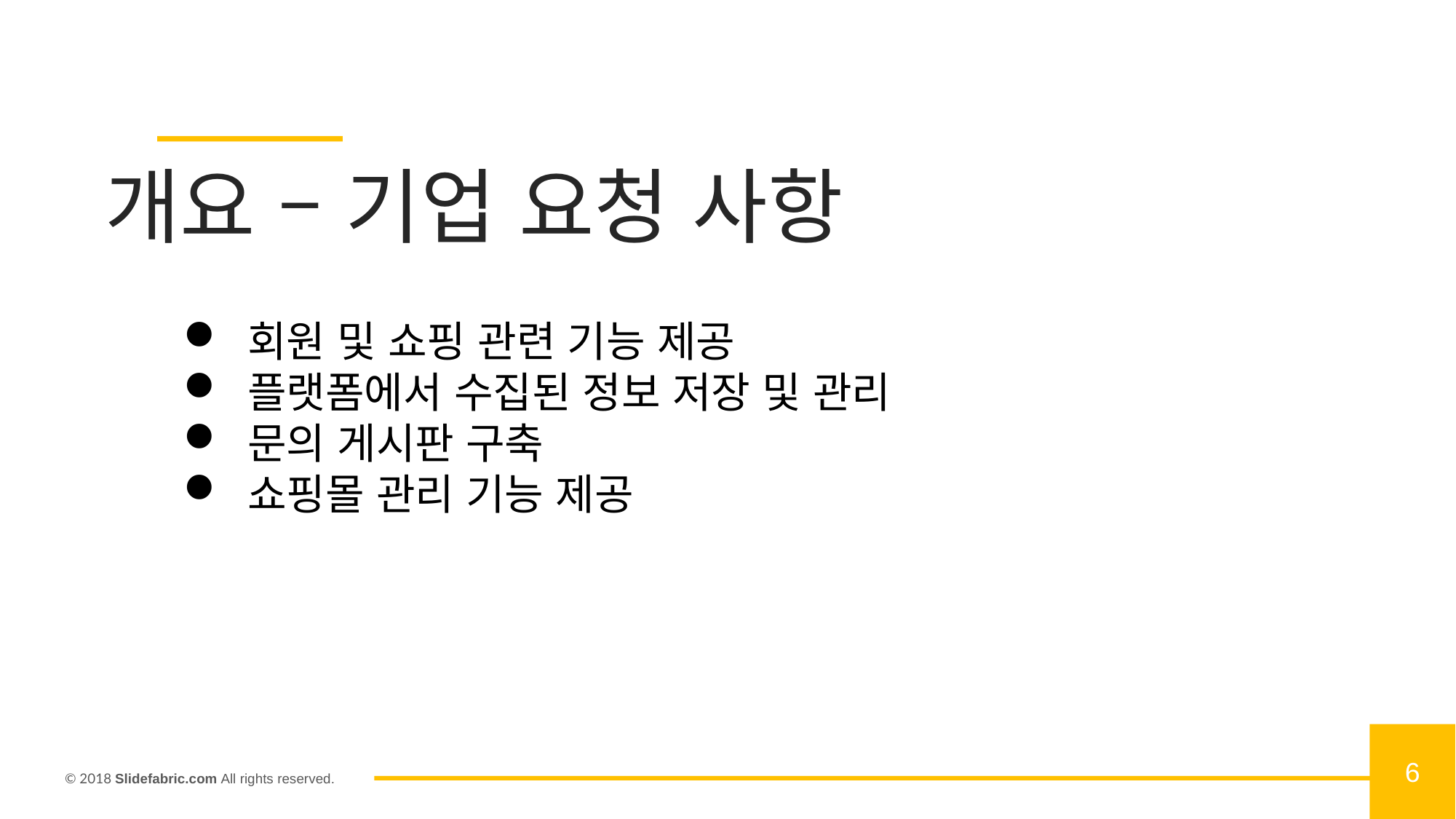

개요 – 기업 요청 사항
 회원 및 쇼핑 관련 기능 제공
 플랫폼에서 수집된 정보 저장 및 관리
 문의 게시판 구축
 쇼핑몰 관리 기능 제공